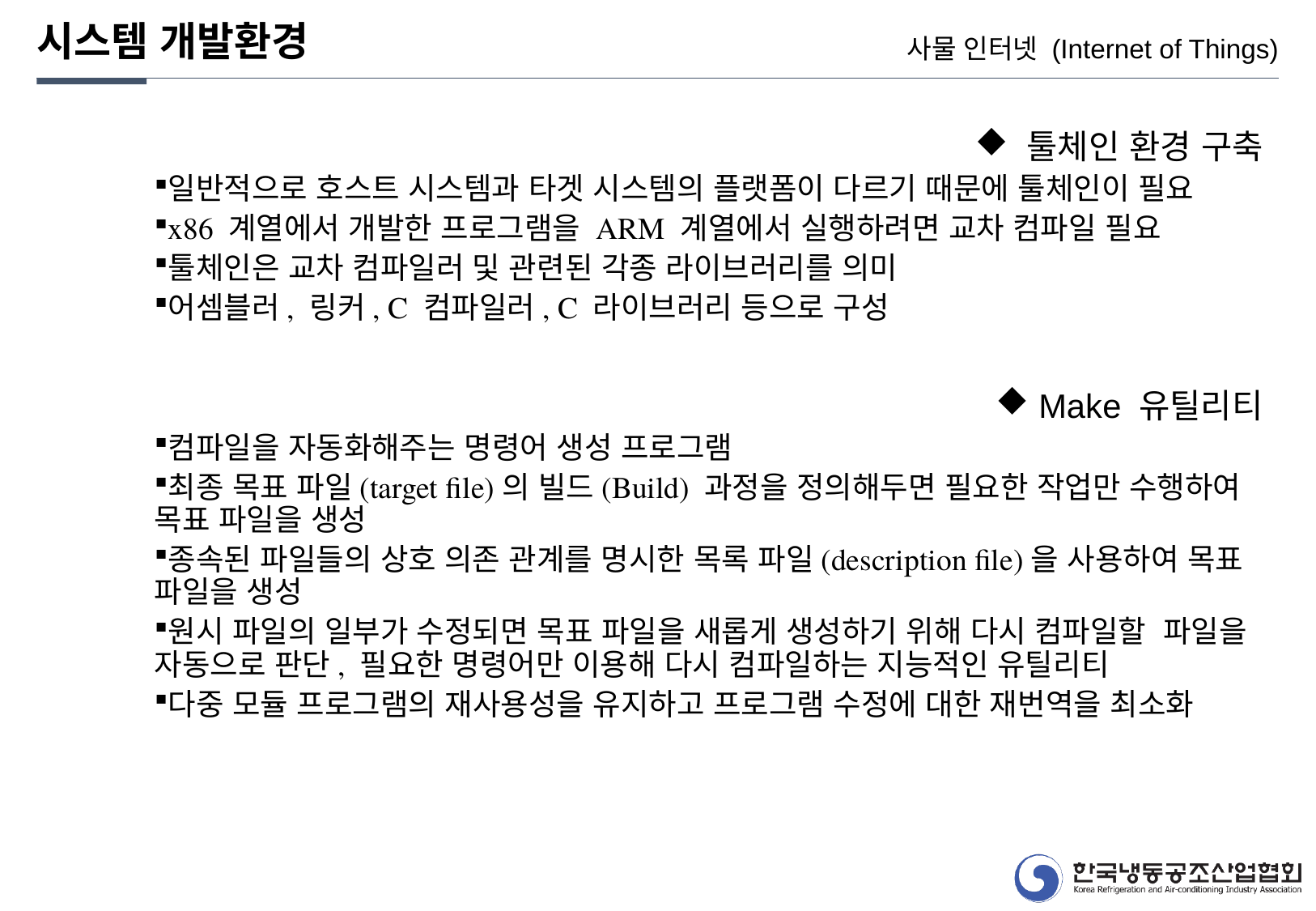

시스템 개발환경
사물 인터넷 (Internet of Things)

 툴체인 환경 구축
일반적으로 호스트 시스템과 타겟 시스템의 플랫폼이 다르기 때문에 툴체인이 필요
x86 계열에서 개발한 프로그램을 ARM 계열에서 실행하려면 교차 컴파일 필요
툴체인은 교차 컴파일러 및 관련된 각종 라이브러리를 의미
어셈블러, 링커, C 컴파일러, C 라이브러리 등으로 구성

 Make 유틸리티
컴파일을 자동화해주는 명령어 생성 프로그램
최종 목표 파일(target file)의 빌드(Build) 과정을 정의해두면 필요한 작업만 수행하여 목표 파일을 생성
종속된 파일들의 상호 의존 관계를 명시한 목록 파일(description file)을 사용하여 목표 파일을 생성
원시 파일의 일부가 수정되면 목표 파일을 새롭게 생성하기 위해 다시 컴파일할  파일을 자동으로 판단, 필요한 명령어만 이용해 다시 컴파일하는 지능적인 유틸리티
다중 모듈 프로그램의 재사용성을 유지하고 프로그램 수정에 대한 재번역을 최소화